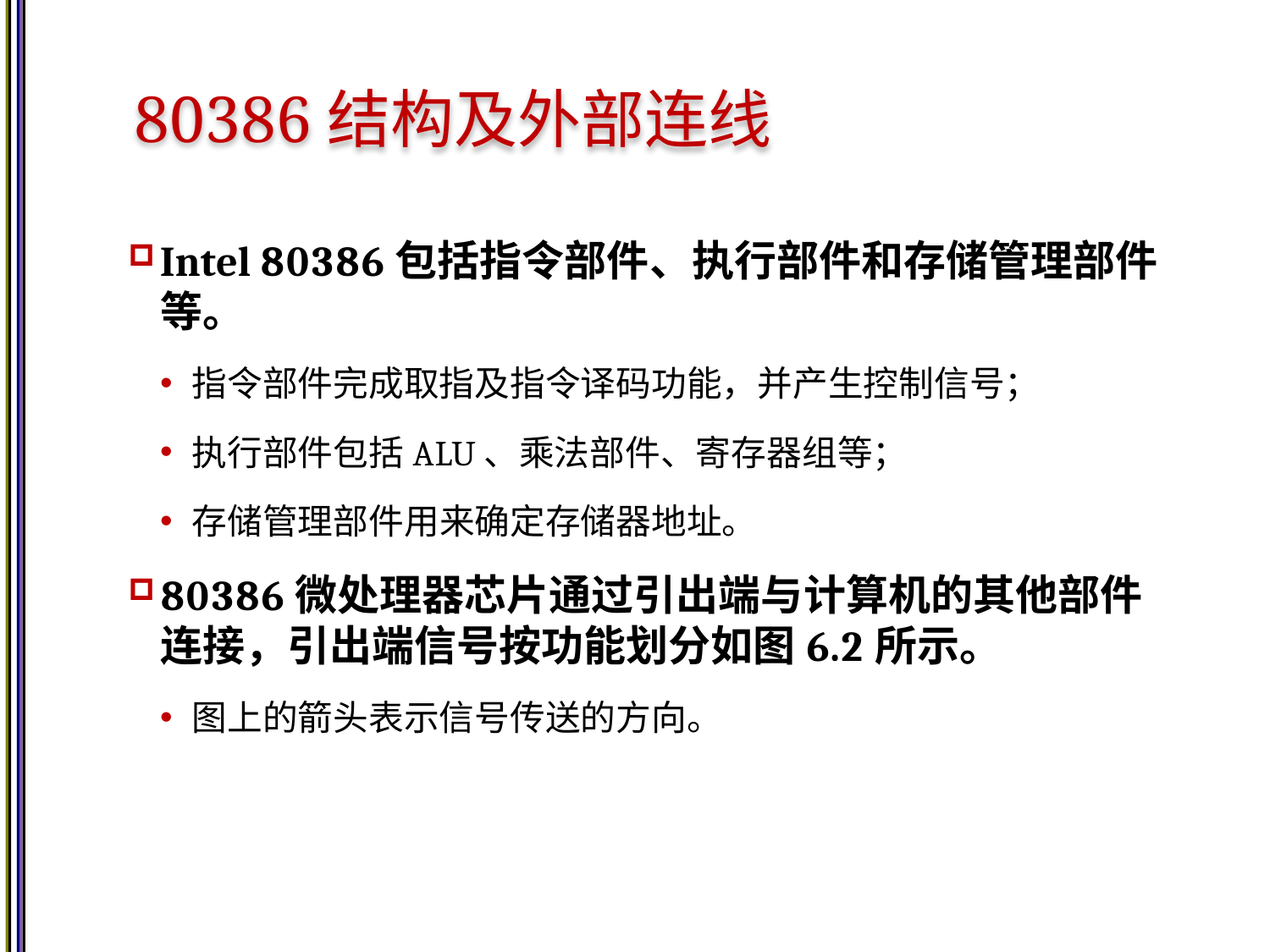

# 80386结构及外部连线
Intel 80386包括指令部件、执行部件和存储管理部件等。
指令部件完成取指及指令译码功能，并产生控制信号；
执行部件包括ALU、乘法部件、寄存器组等；
存储管理部件用来确定存储器地址。
80386微处理器芯片通过引出端与计算机的其他部件连接，引出端信号按功能划分如图6.2所示。
图上的箭头表示信号传送的方向。

14